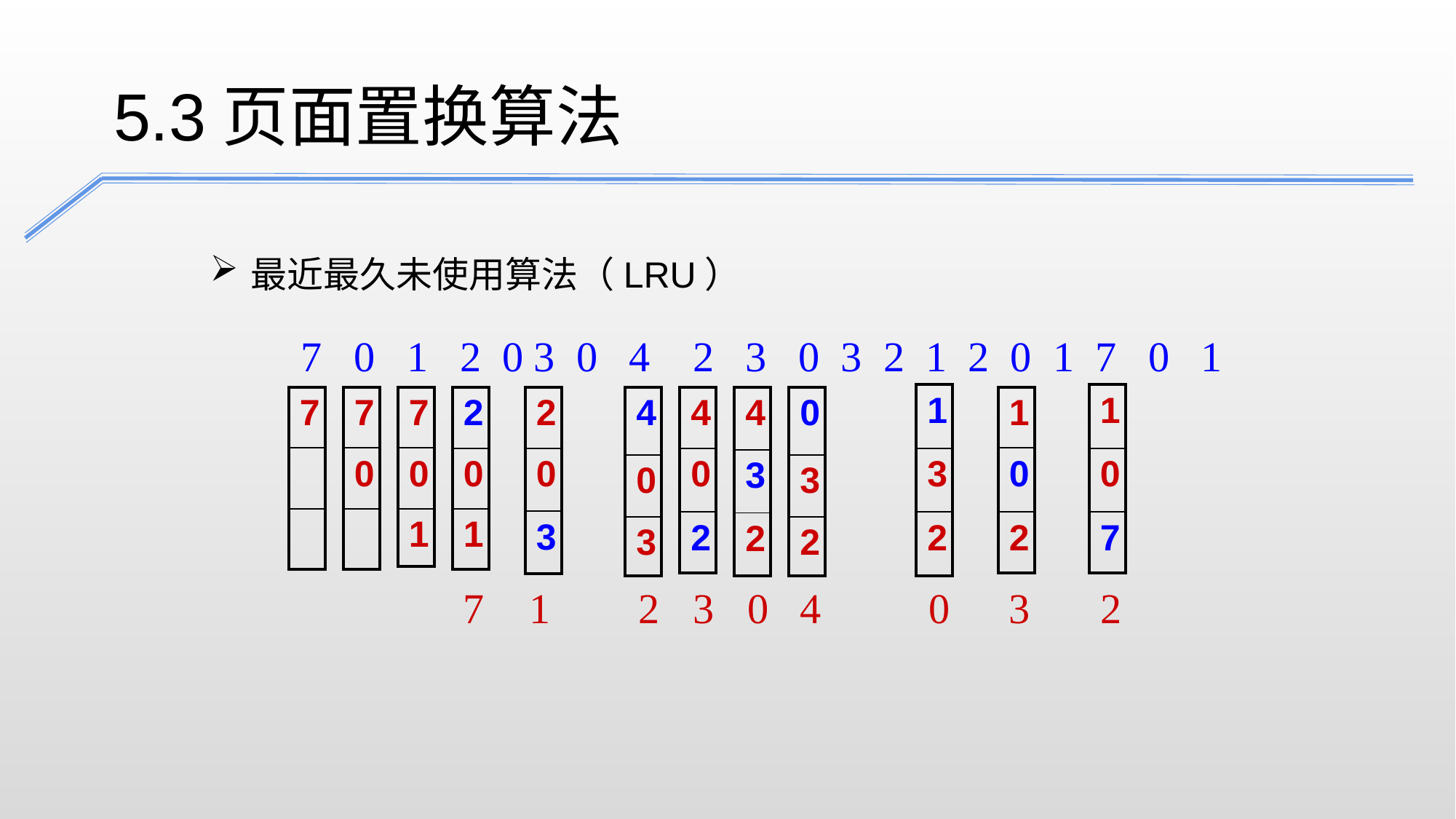

5.3页面置换算法
最近最久未使用算法（LRU）
 7   0   1   2  0 3  0   4    2   3   0  3  2  1  2  0  1  7   0   1
| 1 |
| --- |
| 3 |
| 2 |
| 1 |
| --- |
| 0 |
| 7 |
| 7 |
| --- |
|  |
|  |
| 7 |
| --- |
| 0 |
|  |
| 7 |
| --- |
| 0 |
| 1 |
| 2 |
| --- |
| 0 |
| 1 |
| 2 |
| --- |
| 0 |
| 3 |
| 4 |
| --- |
| 0 |
| 3 |
| 4 |
| --- |
| 0 |
| 2 |
| 4 |
| --- |
| 3 |
| 2 |
| 0 |
| --- |
| 3 |
| 2 |
| 1 |
| --- |
| 0 |
| 2 |
7
1
2
3
0
4
0
3
2